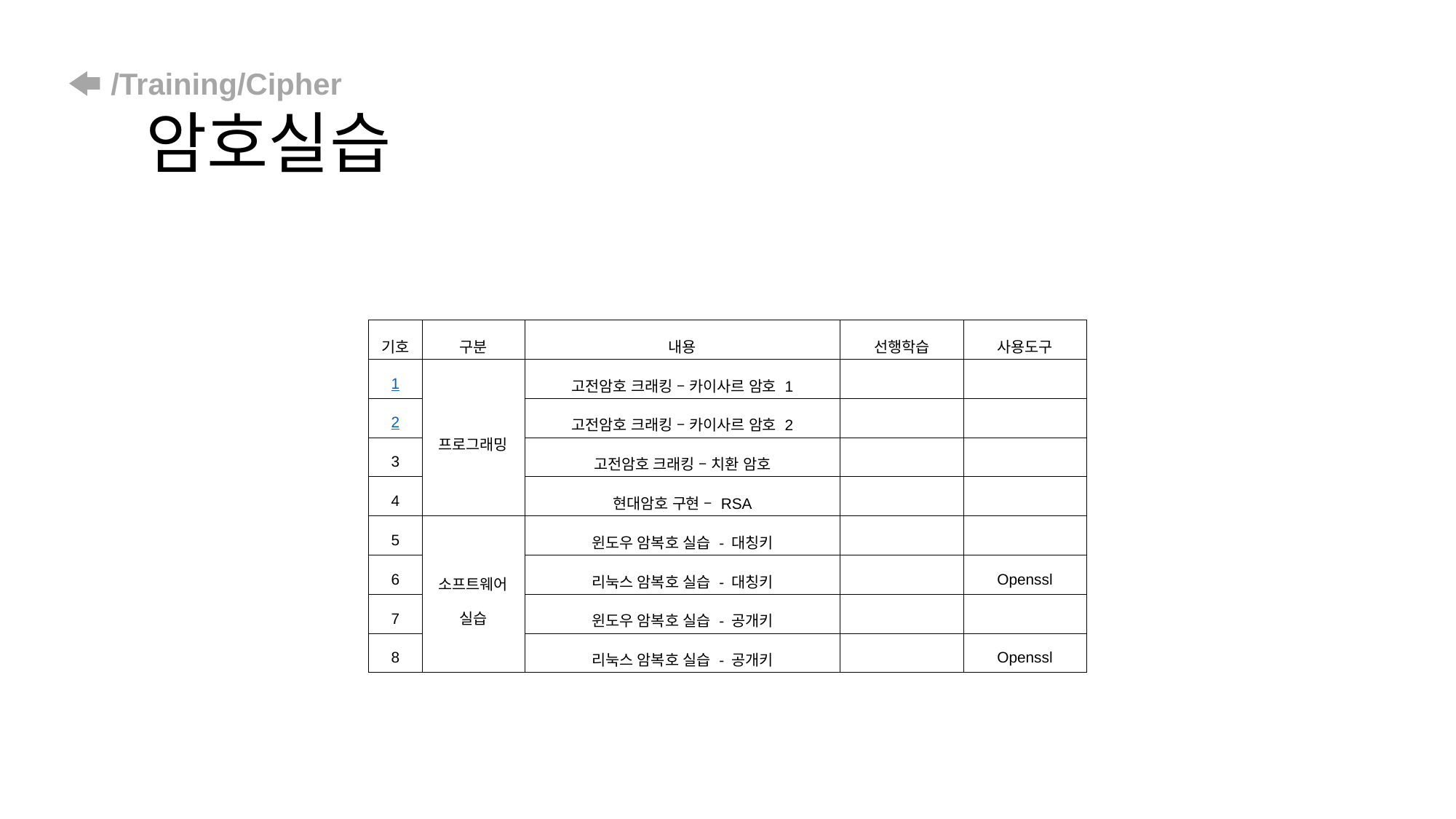

# /Training/Cipher 암호실습

| 기호 | 구분 | 내용 | 선행학습 | 사용도구 |
| --- | --- | --- | --- | --- |
| 1 | 프로그래밍 | 고전암호 크래킹 – 카이사르 암호 1 |  |  |
| 2 |  | 고전암호 크래킹 – 카이사르 암호 2 |  |  |
| 3 |  | 고전암호 크래킹 – 치환 암호 |  |  |
| 4 |  | 현대암호 구현 – RSA |  |  |
| 5 | 소프트웨어 실습 | 윈도우 암복호 실습 - 대칭키 |  |  |
| 6 |  | 리눅스 암복호 실습 - 대칭키 |  | Openssl |
| 7 |  | 윈도우 암복호 실습 - 공개키 |  |  |
| 8 |  | 리눅스 암복호 실습 - 공개키 |  | Openssl |